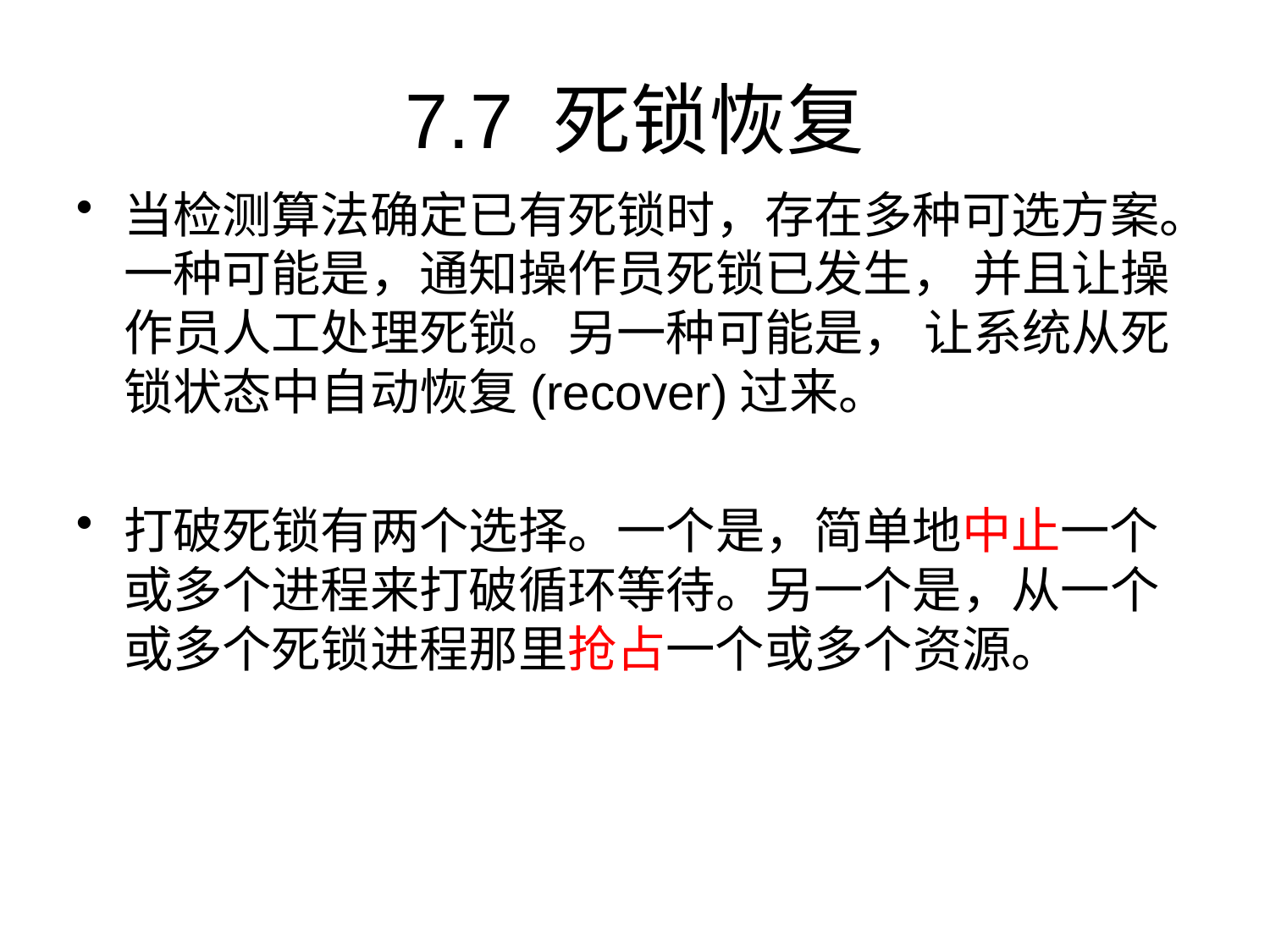

# 7.7 死锁恢复
当检测算法确定已有死锁时，存在多种可选方案。一种可能是，通知操作员死锁已发生， 并且让操作员人工处理死锁。另一种可能是， 让系统从死锁状态中自动恢复(recover)过来。

打破死锁有两个选择。一个是，简单地中止一个或多个进程来打破循环等待。另一个是，从一个或多个死锁进程那里抢占一个或多个资源。